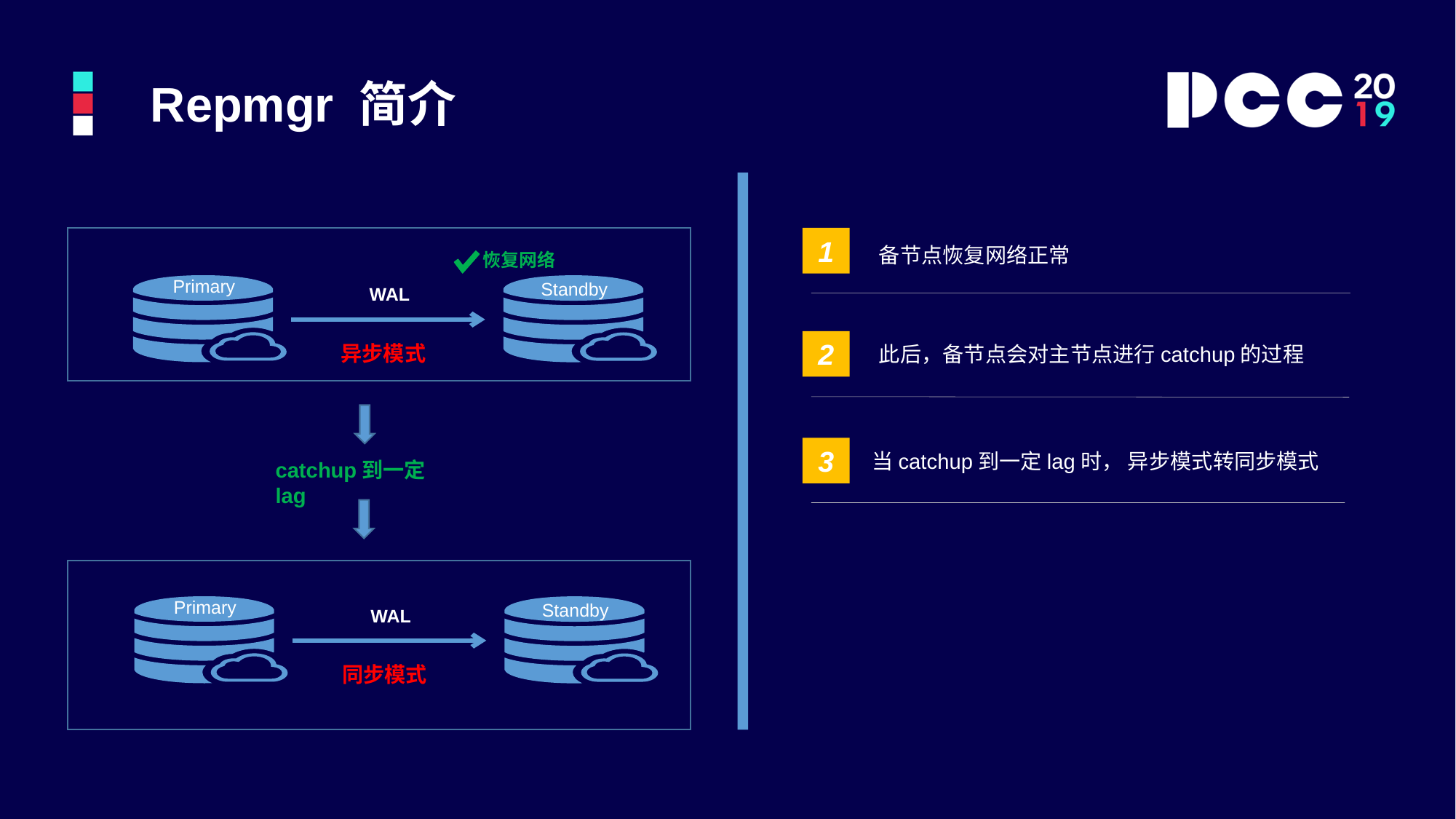

Repmgr 简介

1
备节点恢复网络正常
恢复网络

Primary
Standby

WAL
2
异步模式
此后，备节点会对主节点进行catchup的过程

catchup到一定lag

3
         当catchup到一定lag时， 异步模式转同步模式

Primary
Standby

WAL
同步模式